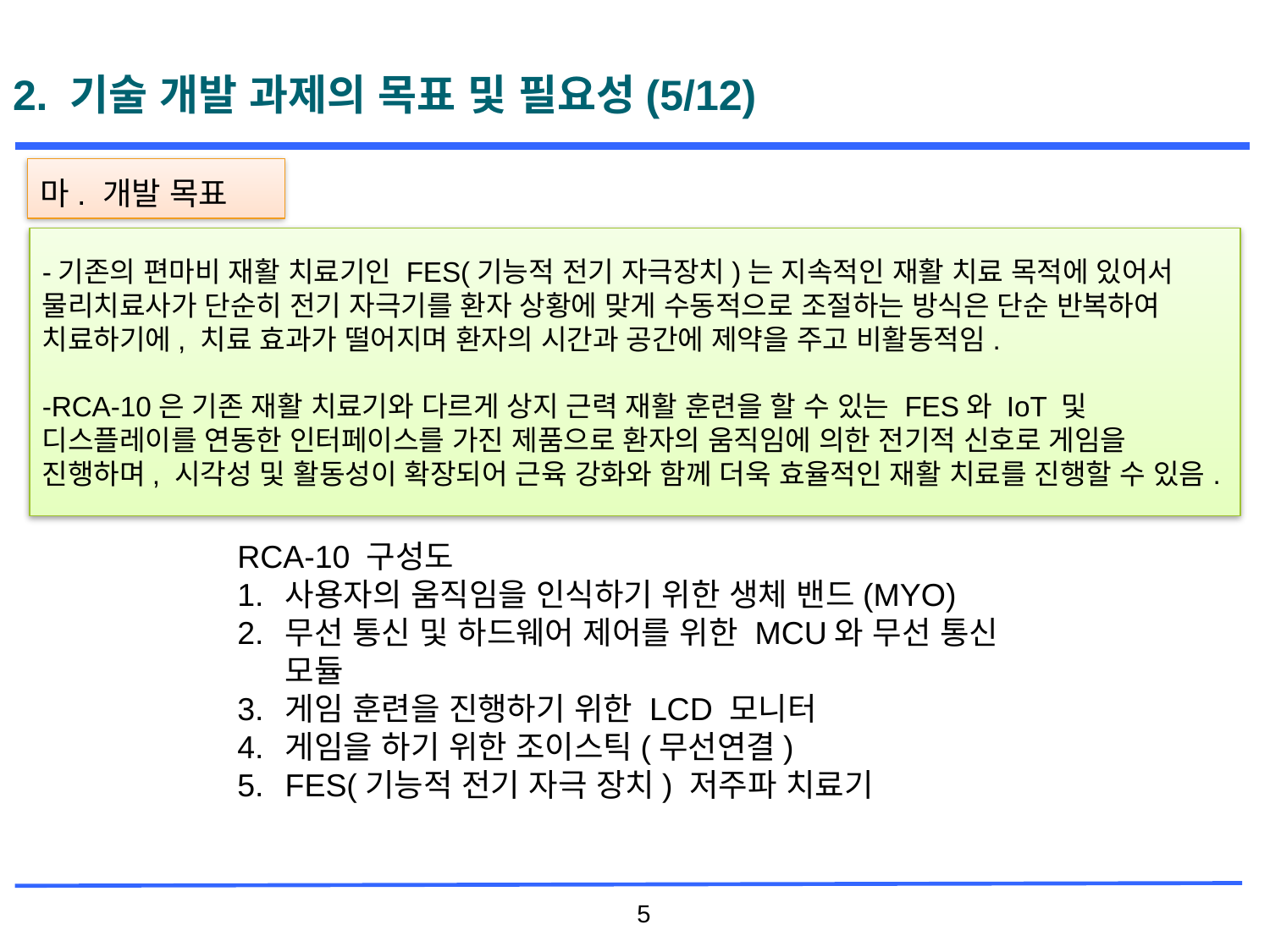

# 2. 기술 개발 과제의 목표 및 필요성(5/12)
마. 개발 목표
-기존의 편마비 재활 치료기인 FES(기능적 전기 자극장치)는 지속적인 재활 치료 목적에 있어서 물리치료사가 단순히 전기 자극기를 환자 상황에 맞게 수동적으로 조절하는 방식은 단순 반복하여 치료하기에, 치료 효과가 떨어지며 환자의 시간과 공간에 제약을 주고 비활동적임.

-RCA-10은 기존 재활 치료기와 다르게 상지 근력 재활 훈련을 할 수 있는 FES와 IoT 및 디스플레이를 연동한 인터페이스를 가진 제품으로 환자의 움직임에 의한 전기적 신호로 게임을 진행하며, 시각성 및 활동성이 확장되어 근육 강화와 함께 더욱 효율적인 재활 치료를 진행할 수 있음.
RCA-10 구성도
사용자의 움직임을 인식하기 위한 생체 밴드(MYO)
무선 통신 및 하드웨어 제어를 위한 MCU와 무선 통신 모듈
게임 훈련을 진행하기 위한 LCD 모니터
게임을 하기 위한 조이스틱(무선연결)
FES(기능적 전기 자극 장치) 저주파 치료기
5